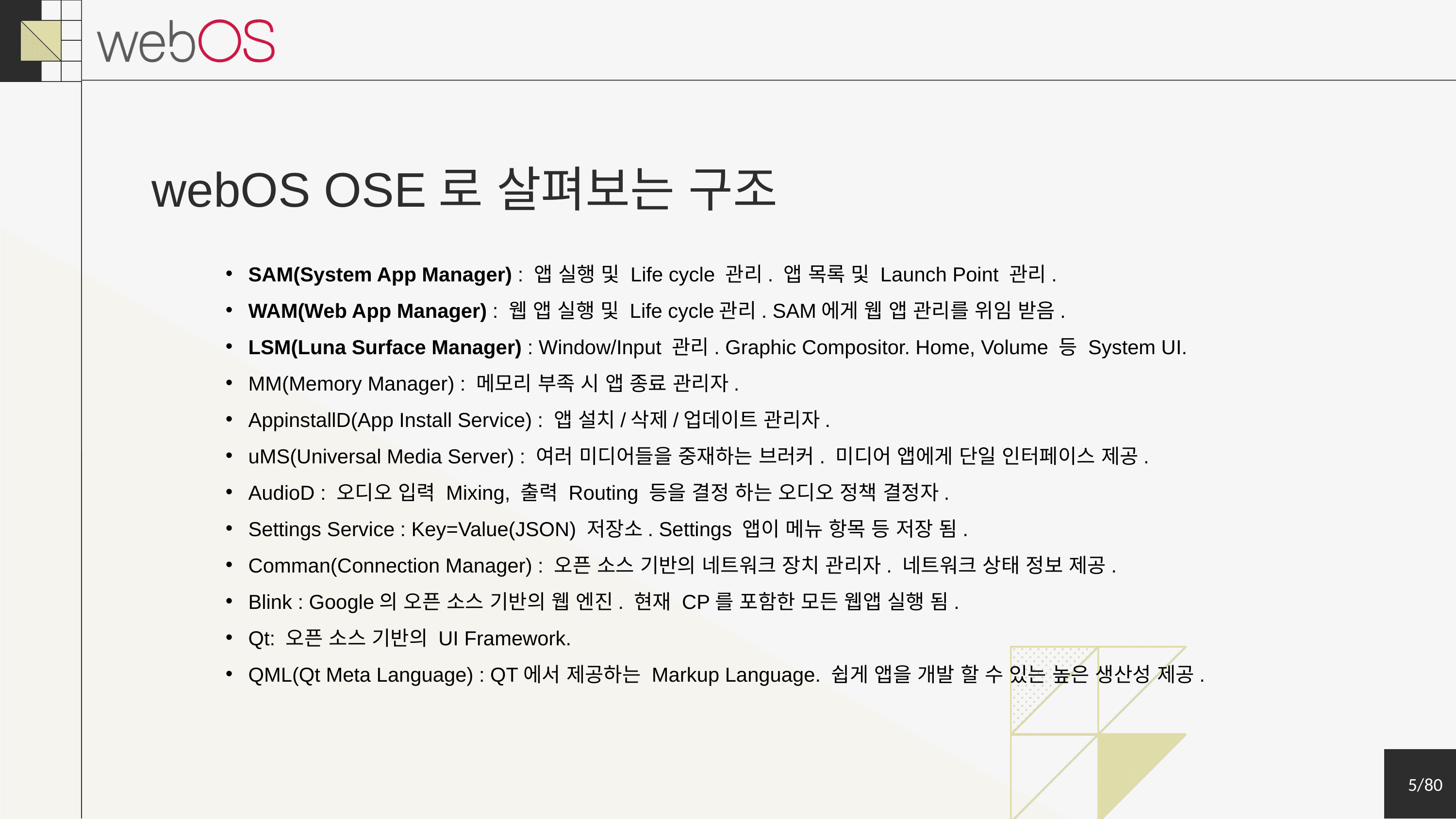

webOS OSE로 살펴보는 구조
SAM(System App Manager) : 앱 실행 및 Life cycle 관리. 앱 목록 및 Launch Point 관리.
WAM(Web App Manager) : 웹 앱 실행 및 Life cycle관리. SAM에게 웹 앱 관리를 위임 받음.
LSM(Luna Surface Manager) : Window/Input 관리. Graphic Compositor. Home, Volume 등 System UI.
MM(Memory Manager) : 메모리 부족 시 앱 종료 관리자.
AppinstallD(App Install Service) : 앱 설치/삭제/업데이트 관리자.
uMS(Universal Media Server) : 여러 미디어들을 중재하는 브러커. 미디어 앱에게 단일 인터페이스 제공.
AudioD : 오디오 입력 Mixing, 출력 Routing 등을 결정 하는 오디오 정책 결정자.
Settings Service : Key=Value(JSON) 저장소. Settings 앱이 메뉴 항목 등 저장 됨.
Comman(Connection Manager) : 오픈 소스 기반의 네트워크 장치 관리자. 네트워크 상태 정보 제공.
Blink : Google의 오픈 소스 기반의 웹 엔진. 현재 CP를 포함한 모든 웹앱 실행 됨.
Qt: 오픈 소스 기반의 UI Framework.
QML(Qt Meta Language) : QT에서 제공하는 Markup Language. 쉽게 앱을 개발 할 수 있는 높은 생산성 제공.

5/80